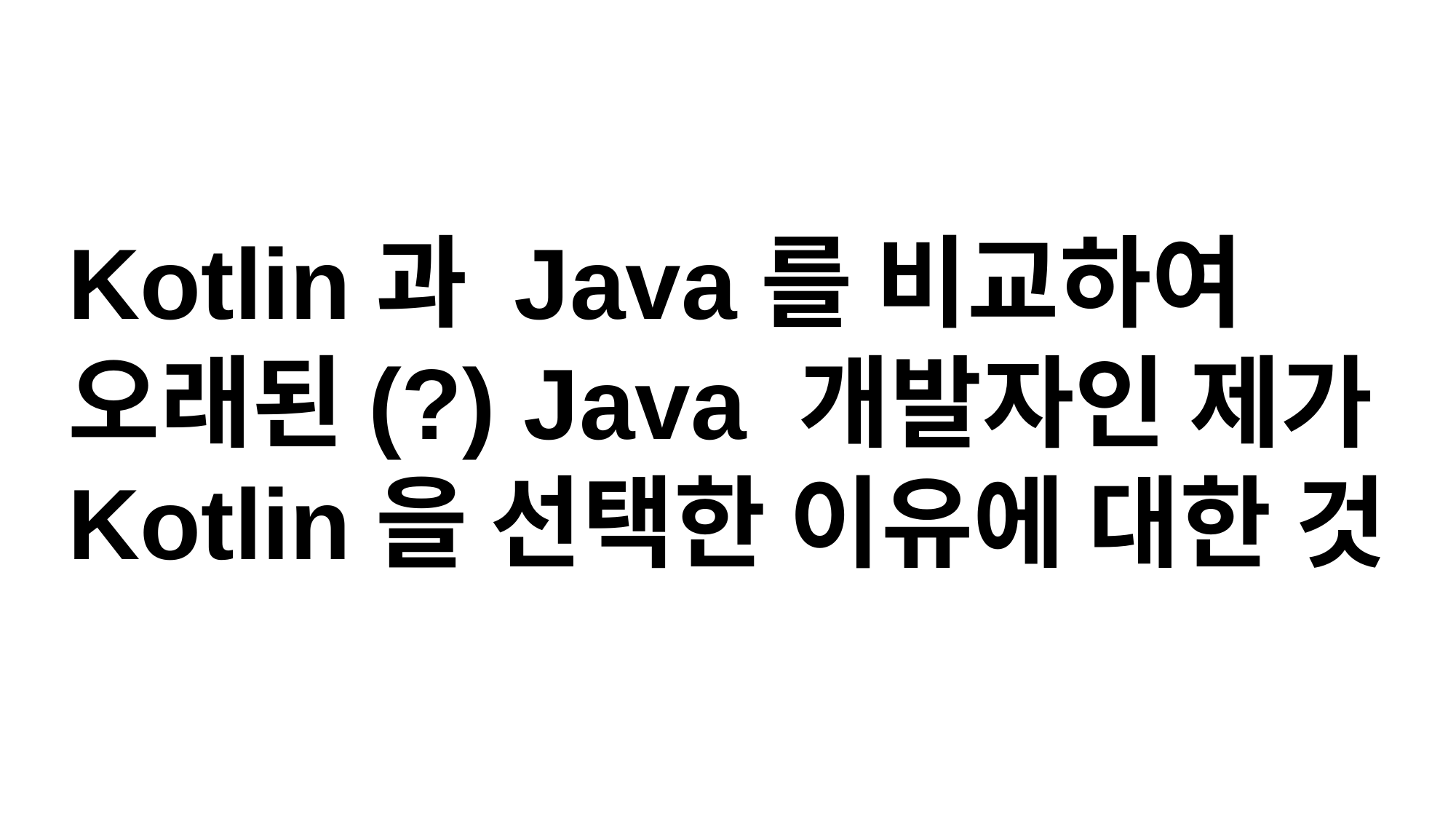

Kotlin과 Java를 비교하여
오래된(?) Java 개발자인 제가
Kotlin을 선택한 이유에 대한 것